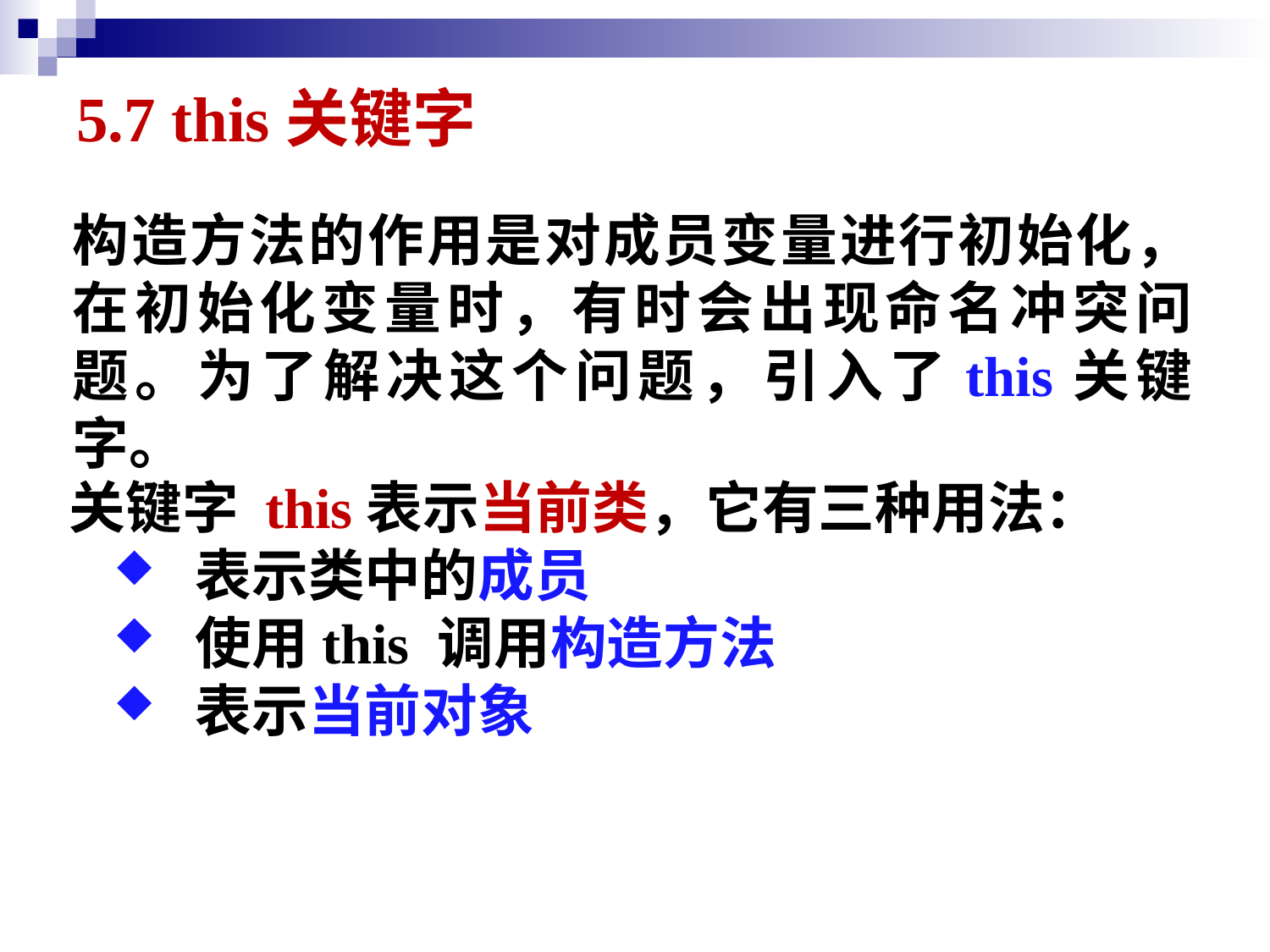

# 5.7 this关键字
构造方法的作用是对成员变量进行初始化，在初始化变量时，有时会出现命名冲突问题。为了解决这个问题，引入了this关键字。
关键字 this表示当前类，它有三种用法：
  表示类中的成员
  使用this 调用构造方法
  表示当前对象